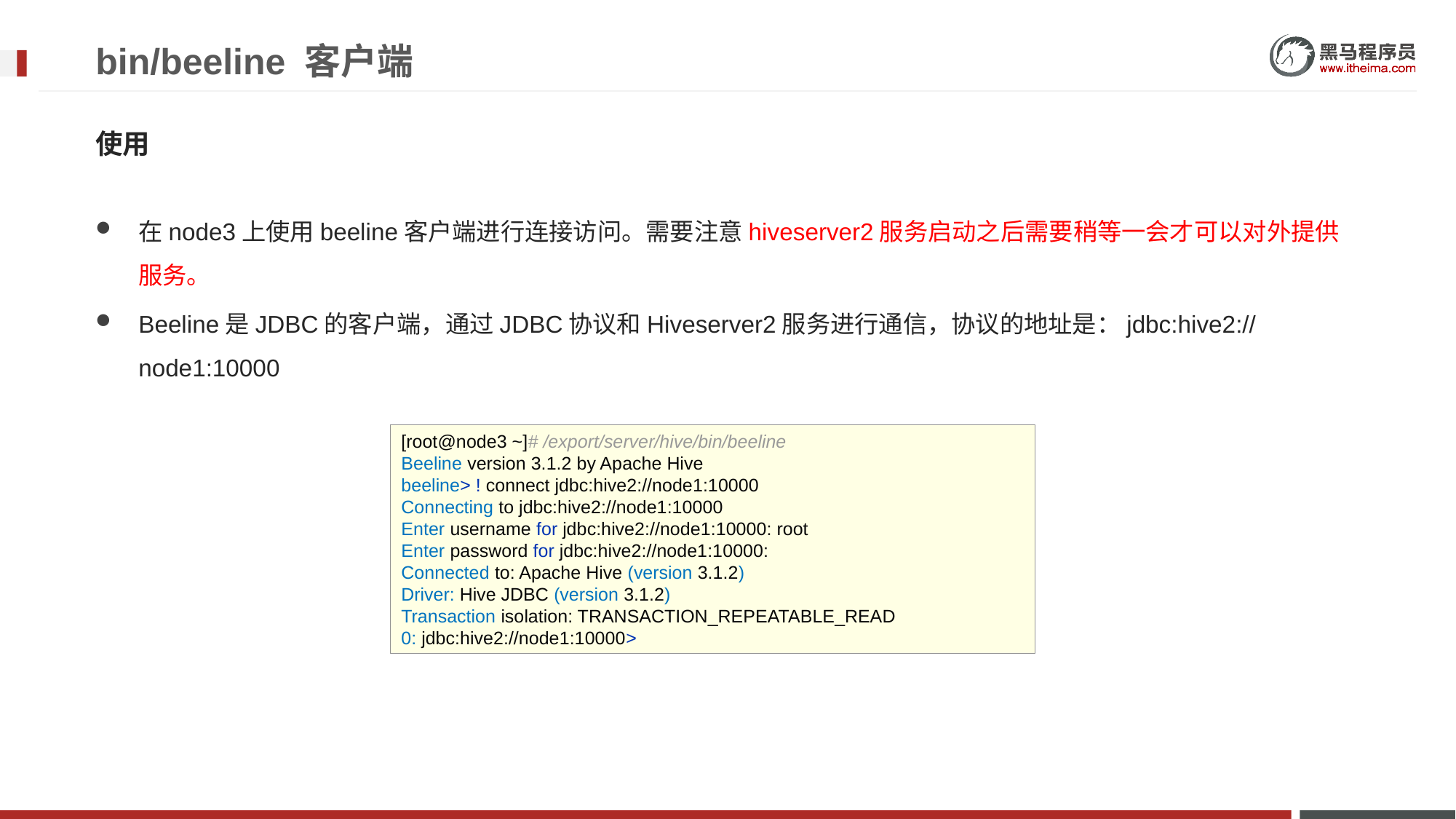

# bin/beeline 客户端
使用
在node3上使用beeline客户端进行连接访问。需要注意hiveserver2服务启动之后需要稍等一会才可以对外提供服务。
Beeline是JDBC的客户端，通过JDBC协议和Hiveserver2服务进行通信，协议的地址是：jdbc:hive2://node1:10000

[root@node3 ~]# /export/server/hive/bin/beeline
Beeline version 3.1.2 by Apache Hive
beeline> ! connect jdbc:hive2://node1:10000
Connecting to jdbc:hive2://node1:10000
Enter username for jdbc:hive2://node1:10000: root
Enter password for jdbc:hive2://node1:10000:
Connected to: Apache Hive (version 3.1.2)
Driver: Hive JDBC (version 3.1.2)
Transaction isolation: TRANSACTION_REPEATABLE_READ
0: jdbc:hive2://node1:10000>